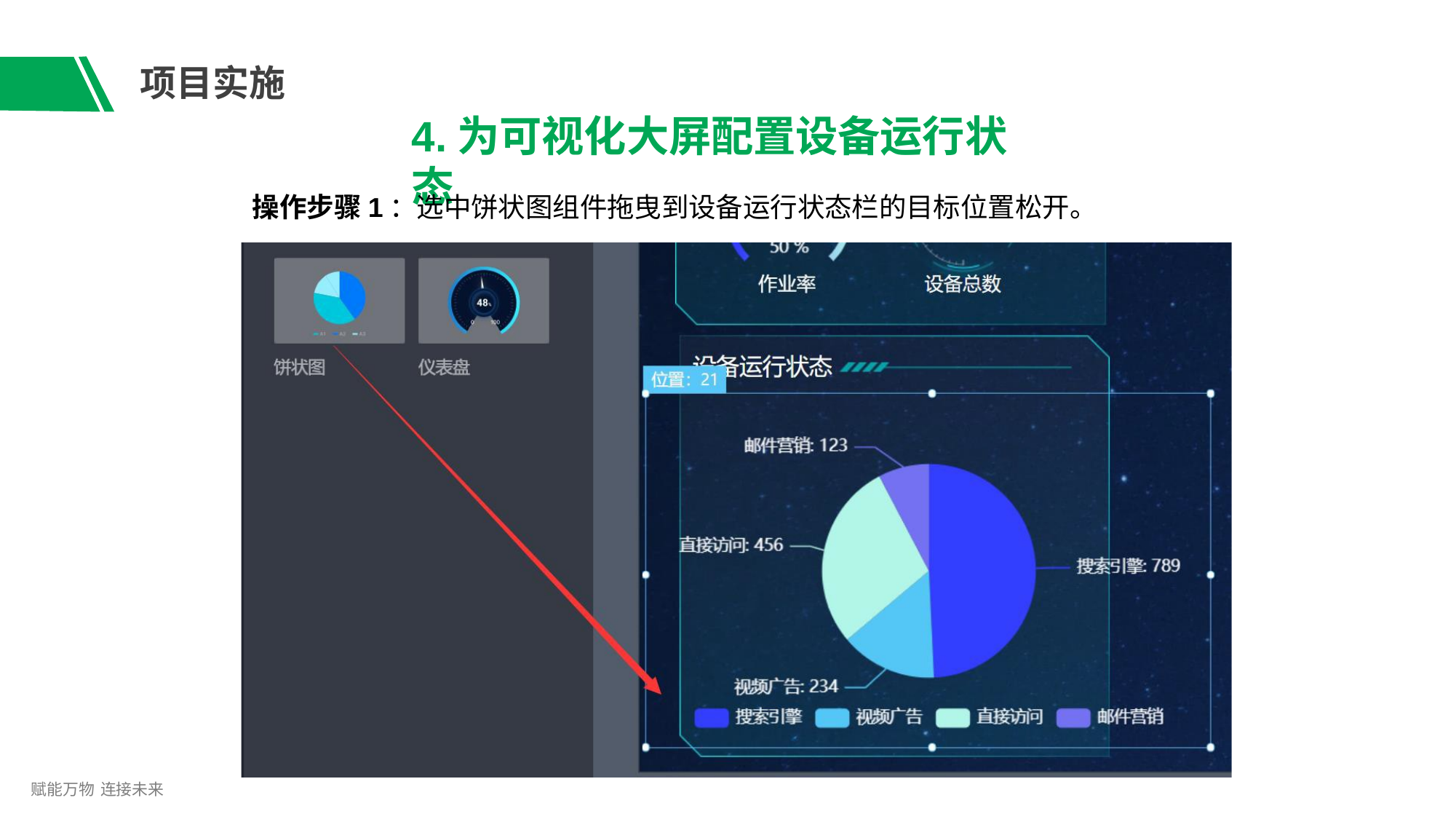

# 项目实施
4.为可视化大屏配置设备运行状态
操作步骤1：选中饼状图组件拖曳到设备运行状态栏的目标位置松开。

赋能万物 连接未来